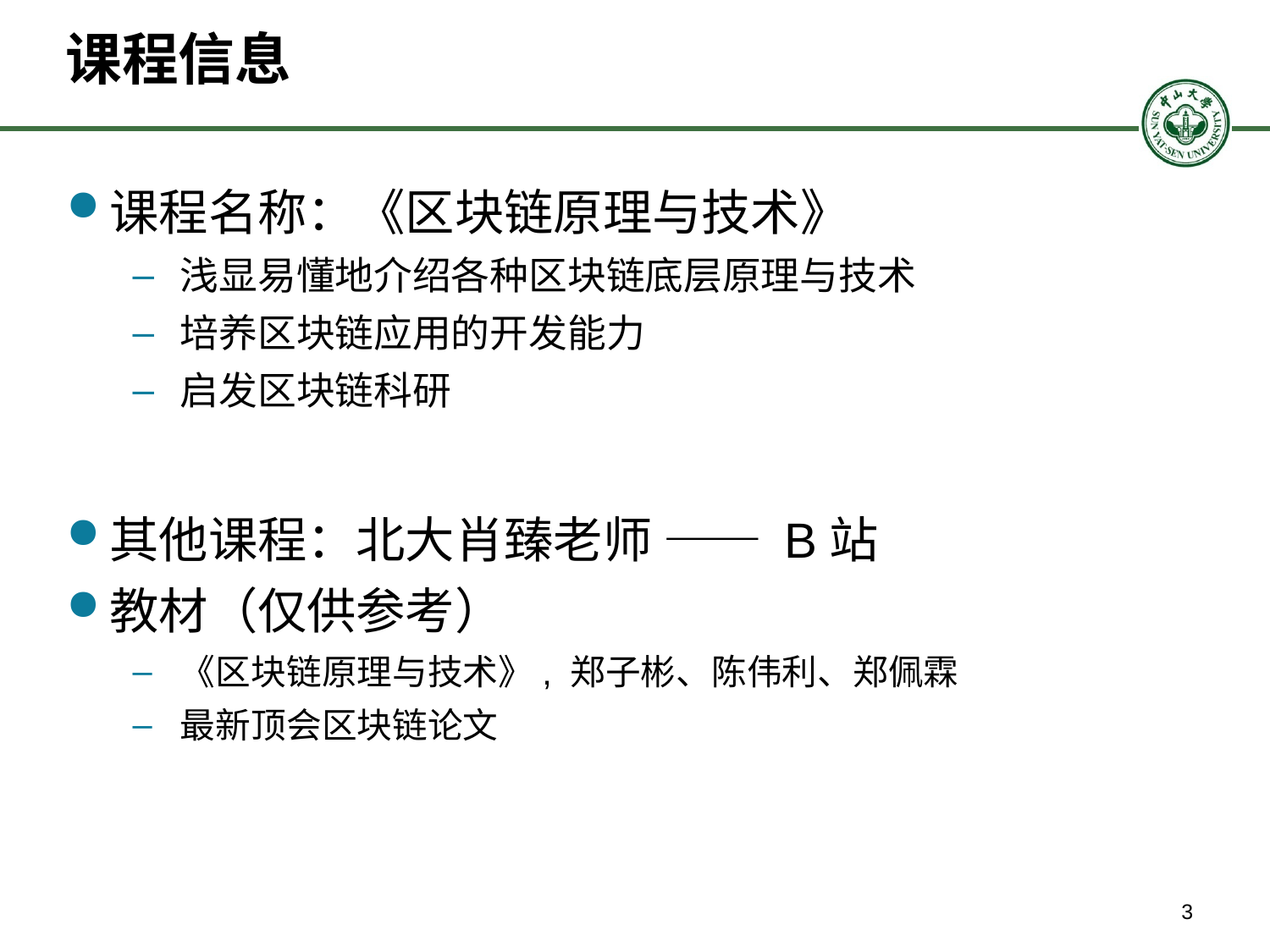

# 课程信息
课程名称：《区块链原理与技术》
浅显易懂地介绍各种区块链底层原理与技术
培养区块链应用的开发能力
启发区块链科研

其他课程：北大肖臻老师 —— B站
教材（仅供参考）
《区块链原理与技术》, 郑子彬、陈伟利、郑佩霖
最新顶会区块链论文